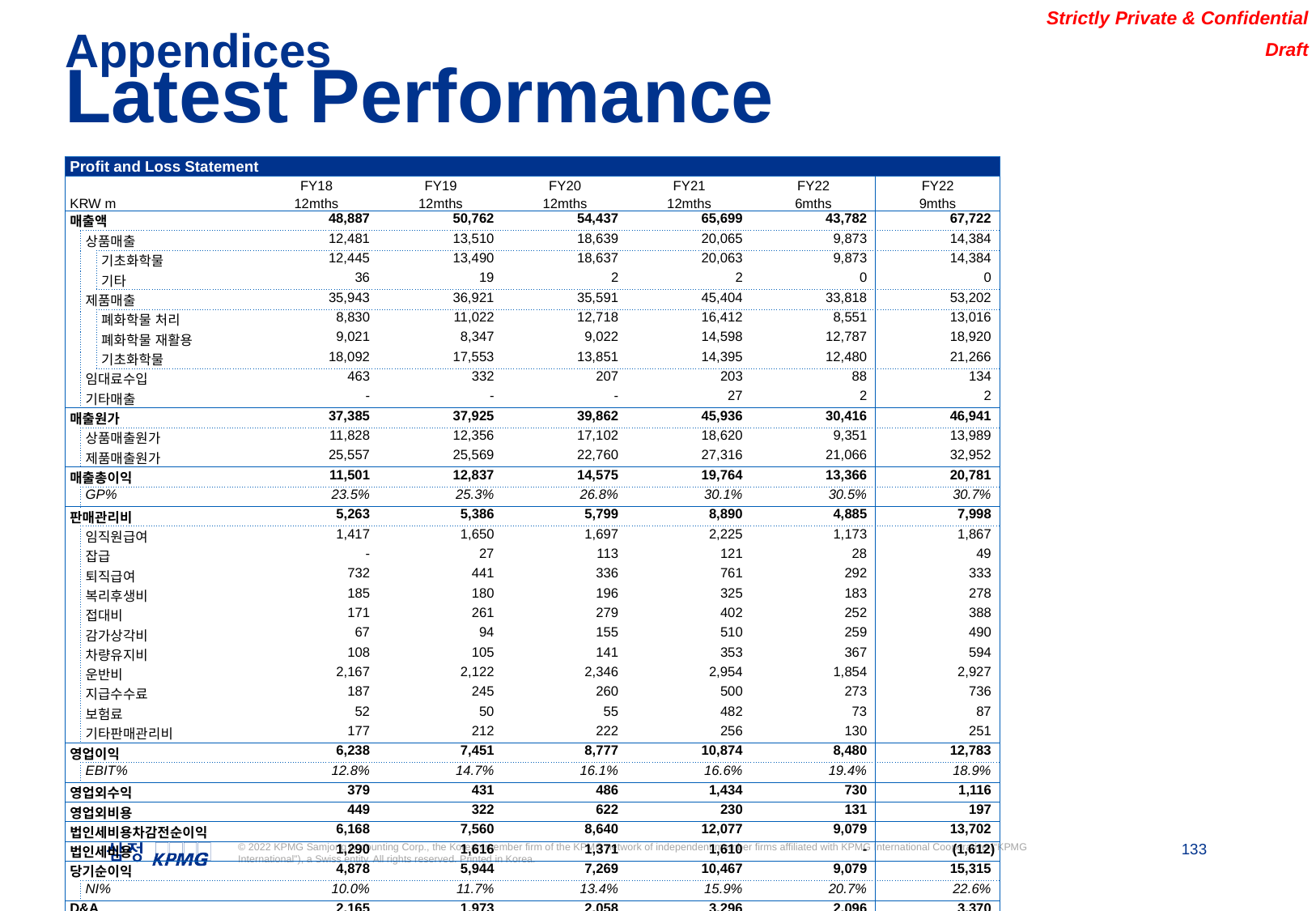

Appendices
Latest Performance
| Profit and Loss Statement |  |  |  |  |  |  |  |  |
| --- | --- | --- | --- | --- | --- | --- | --- | --- |
|  |  |  | FY18 | FY19 | FY20 | FY21 | FY22 | FY22 |
| KRW m |  |  | 12mths | 12mths | 12mths | 12mths | 6mths | 9mths |
| 매출액 |  |  | 48,887 | 50,762 | 54,437 | 65,699 | 43,782 | 67,722 |
|  | 상품매출 |  | 12,481 | 13,510 | 18,639 | 20,065 | 9,873 | 14,384 |
|  |  | 기초화학물 | 12,445 | 13,490 | 18,637 | 20,063 | 9,873 | 14,384 |
|  |  | 기타 | 36 | 19 | 2 | 2 | 0 | 0 |
|  | 제품매출 |  | 35,943 | 36,921 | 35,591 | 45,404 | 33,818 | 53,202 |
|  |  | 폐화학물 처리 | 8,830 | 11,022 | 12,718 | 16,412 | 8,551 | 13,016 |
|  |  | 폐화학물 재활용 | 9,021 | 8,347 | 9,022 | 14,598 | 12,787 | 18,920 |
|  |  | 기초화학물 | 18,092 | 17,553 | 13,851 | 14,395 | 12,480 | 21,266 |
|  | 임대료수입 |  | 463 | 332 | 207 | 203 | 88 | 134 |
|  | 기타매출 |  | - | - | - | 27 | 2 | 2 |
| 매출원가 |  |  | 37,385 | 37,925 | 39,862 | 45,936 | 30,416 | 46,941 |
|  | 상품매출원가 |  | 11,828 | 12,356 | 17,102 | 18,620 | 9,351 | 13,989 |
|  | 제품매출원가 |  | 25,557 | 25,569 | 22,760 | 27,316 | 21,066 | 32,952 |
| 매출총이익 |  |  | 11,501 | 12,837 | 14,575 | 19,764 | 13,366 | 20,781 |
|  | GP% |  | 23.5% | 25.3% | 26.8% | 30.1% | 30.5% | 30.7% |
| 판매관리비 |  |  | 5,263 | 5,386 | 5,799 | 8,890 | 4,885 | 7,998 |
|  | 임직원급여 |  | 1,417 | 1,650 | 1,697 | 2,225 | 1,173 | 1,867 |
|  | 잡급 |  | - | 27 | 113 | 121 | 28 | 49 |
|  | 퇴직급여 |  | 732 | 441 | 336 | 761 | 292 | 333 |
|  | 복리후생비 |  | 185 | 180 | 196 | 325 | 183 | 278 |
|  | 접대비 |  | 171 | 261 | 279 | 402 | 252 | 388 |
|  | 감가상각비 |  | 67 | 94 | 155 | 510 | 259 | 490 |
|  | 차량유지비 |  | 108 | 105 | 141 | 353 | 367 | 594 |
|  | 운반비 |  | 2,167 | 2,122 | 2,346 | 2,954 | 1,854 | 2,927 |
|  | 지급수수료 |  | 187 | 245 | 260 | 500 | 273 | 736 |
|  | 보험료 |  | 52 | 50 | 55 | 482 | 73 | 87 |
|  | 기타판매관리비 |  | 177 | 212 | 222 | 256 | 130 | 251 |
| 영업이익 |  |  | 6,238 | 7,451 | 8,777 | 10,874 | 8,480 | 12,783 |
|  | EBIT% |  | 12.8% | 14.7% | 16.1% | 16.6% | 19.4% | 18.9% |
| 영업외수익 |  |  | 379 | 431 | 486 | 1,434 | 730 | 1,116 |
| 영업외비용 |  |  | 449 | 322 | 622 | 230 | 131 | 197 |
| 법인세비용차감전순이익 |  |  | 6,168 | 7,560 | 8,640 | 12,077 | 9,079 | 13,702 |
| 법인세비용 |  |  | 1,290 | 1,616 | 1,371 | 1,610 | - | (1,612) |
| 당기순이익 |  |  | 4,878 | 5,944 | 7,269 | 10,467 | 9,079 | 15,315 |
|  | NI% |  | 10.0% | 11.7% | 13.4% | 15.9% | 20.7% | 22.6% |
| D&A |  |  | 2,165 | 1,973 | 2,058 | 3,296 | 2,096 | 3,370 |
| EBITDA |  |  | 8,403 | 9,424 | 10,834 | 14,169 | 10,577 | 16,153 |
|  | EBITDA% |  | 17.2% | 18.6% | 19.9% | 21.6% | 24.2% | 23.9% |